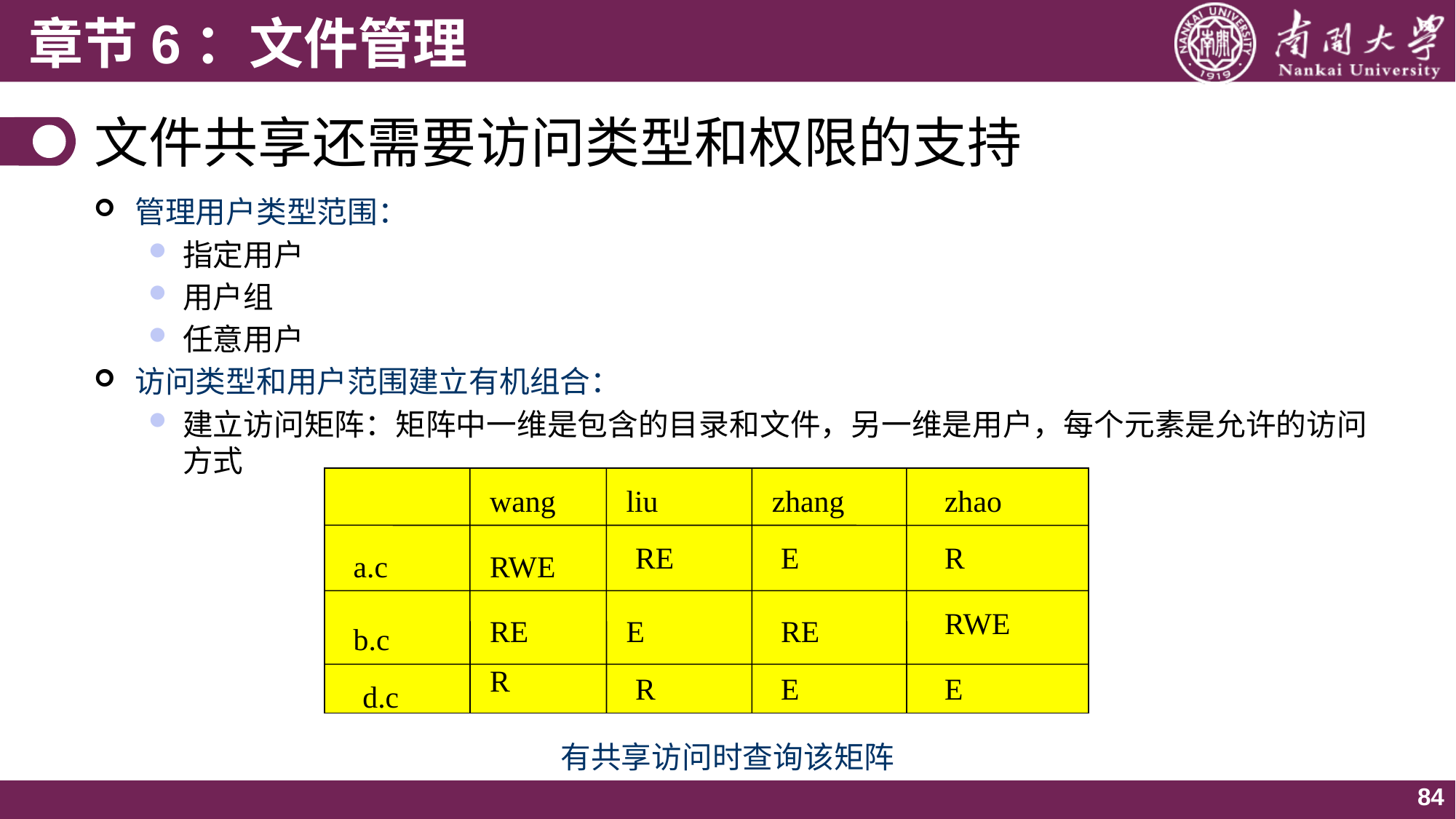

# 文件共享还需要访问类型和权限的支持
管理用户类型范围：
指定用户
用户组
任意用户
访问类型和用户范围建立有机组合：
建立访问矩阵：矩阵中一维是包含的目录和文件，另一维是用户，每个元素是允许的访问方式

wang
liu
zhang
zhao

RE
E
R
a.c
RWE

RWE
RE
E
RE
b.c
R

R
E
E
d.c
有共享访问时查询该矩阵
84